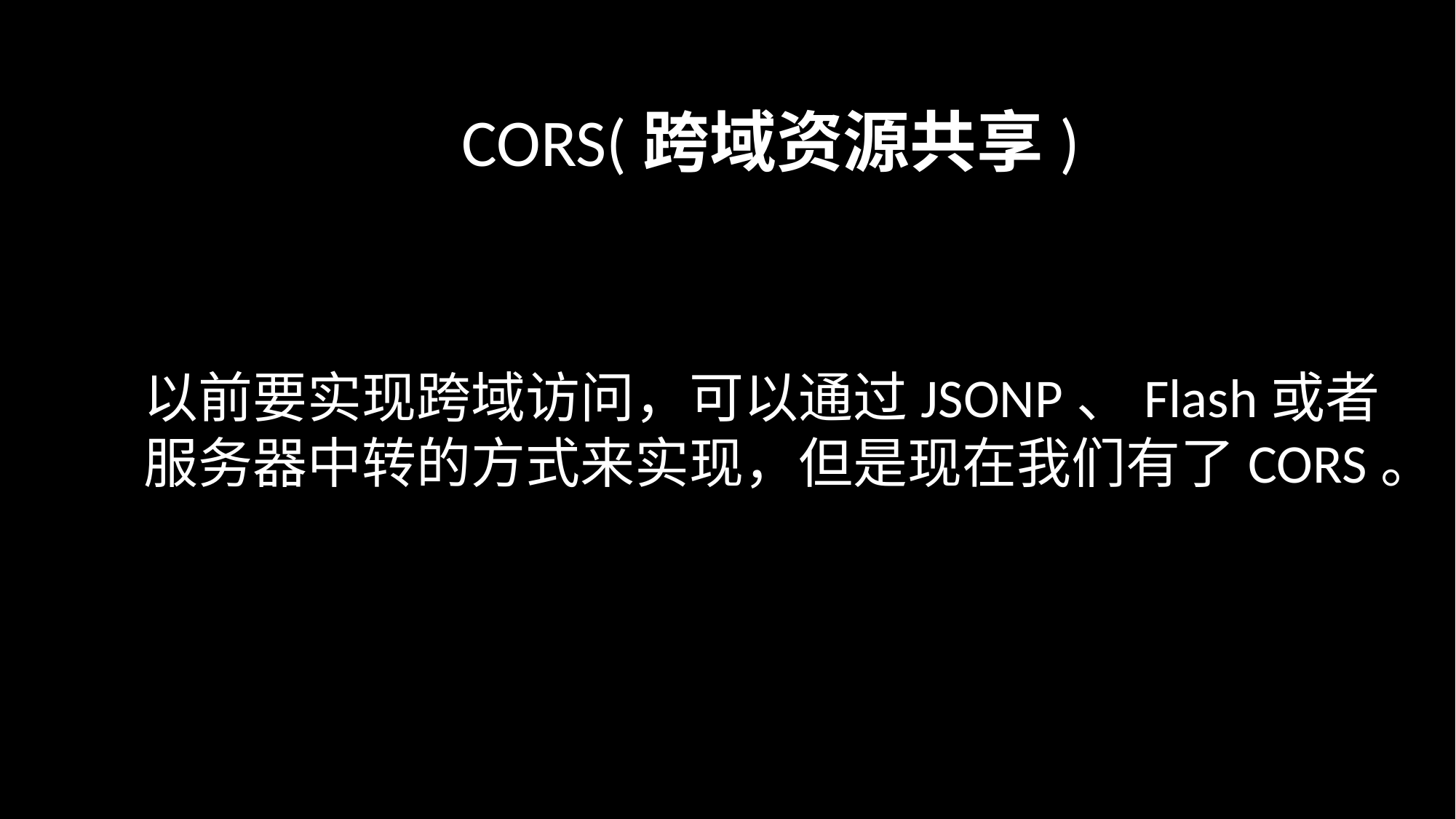

CORS(跨域资源共享)
  以前要实现跨域访问，可以通过JSONP、Flash或者
  服务器中转的方式来实现，但是现在我们有了CORS。